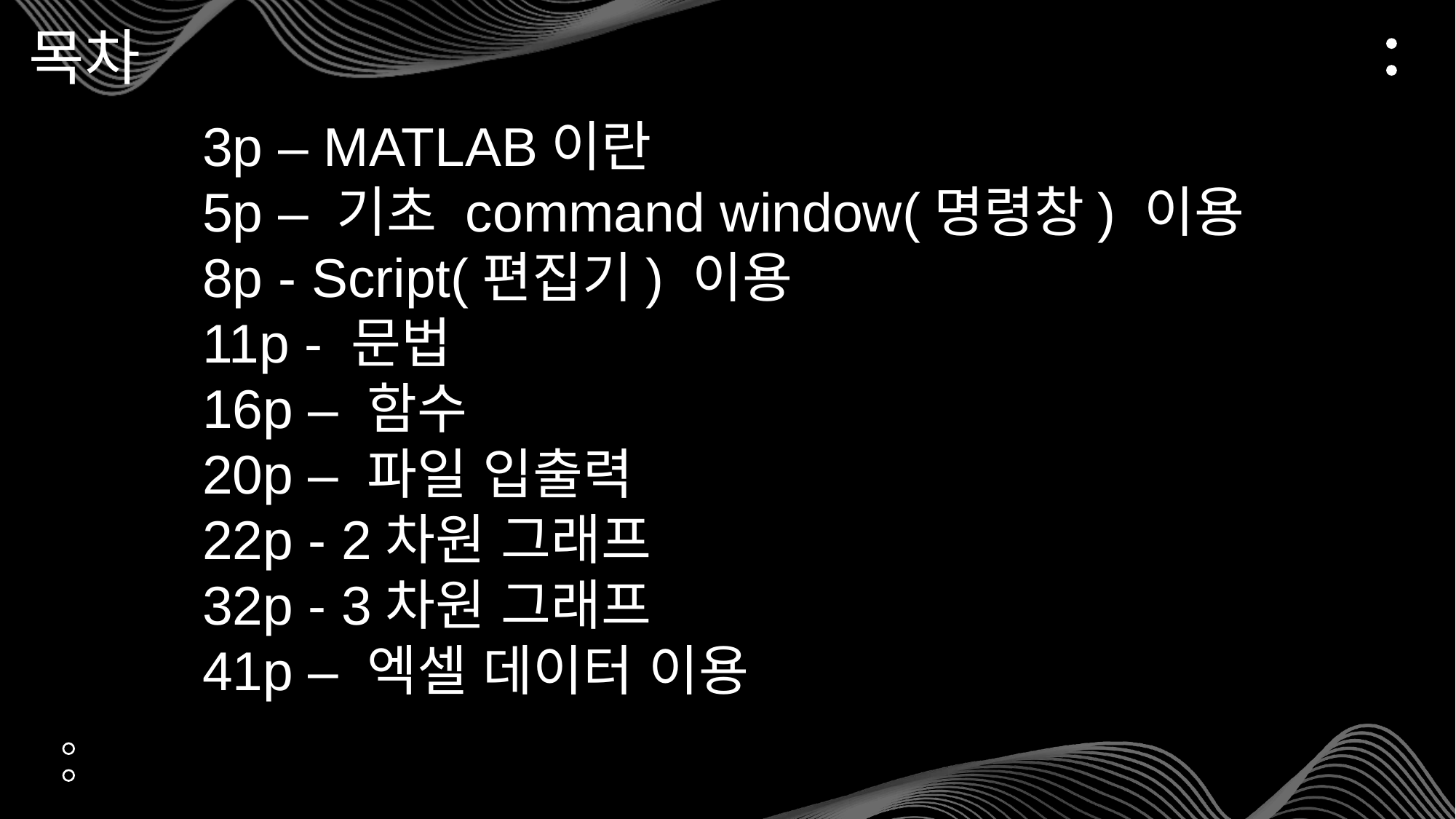

목차
3p – MATLAB이란
5p – 기초 command window(명령창) 이용
8p - Script(편집기) 이용
11p - 문법
16p – 함수
20p – 파일 입출력
22p - 2차원 그래프
32p - 3차원 그래프
41p – 엑셀 데이터 이용